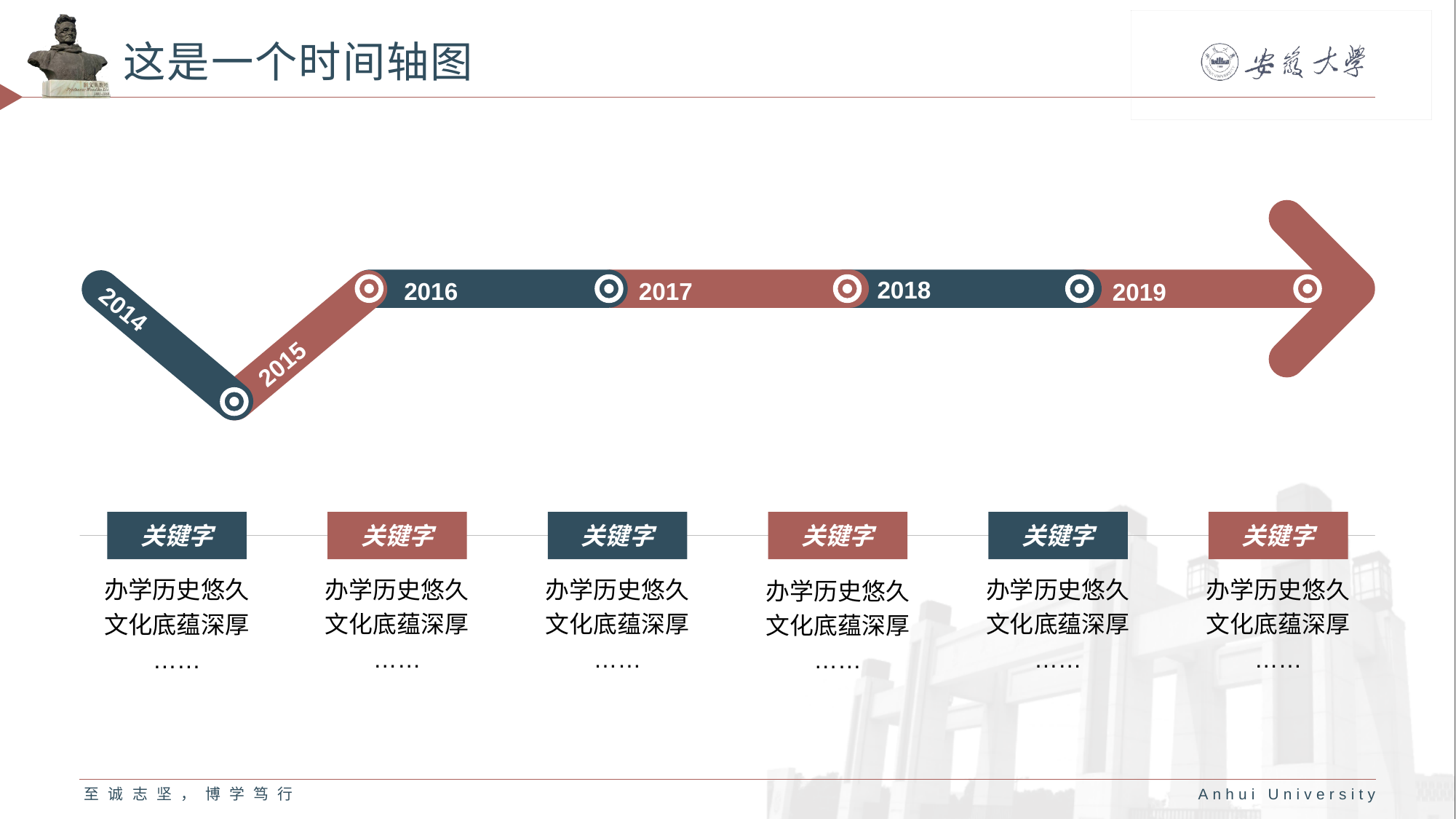

# 这是一个时间轴图
2015

2019
2018
2016
2017

2014

关键字
办学历史悠久文化底蕴深厚
……
关键字
办学历史悠久文化底蕴深厚
……
关键字
办学历史悠久文化底蕴深厚
……
关键字
办学历史悠久文化底蕴深厚
……
关键字
办学历史悠久文化底蕴深厚
……
关键字
办学历史悠久文化底蕴深厚
……